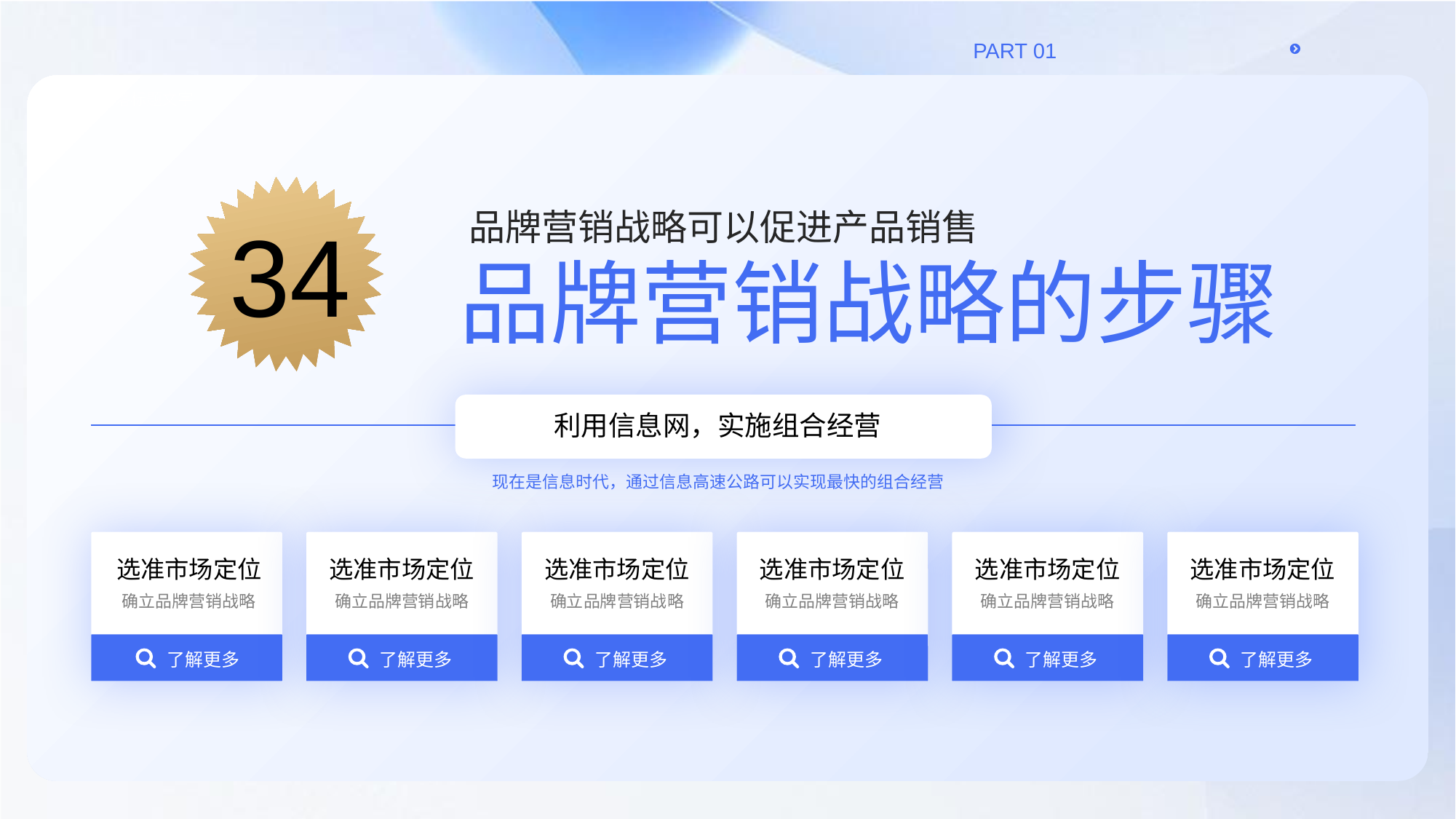

34
品牌营销战略可以促进产品销售
品牌营销战略的步骤

利用信息网，实施组合经营
现在是信息时代，通过信息高速公路可以实现最快的组合经营

选准市场定位
选准市场定位
选准市场定位
选准市场定位
选准市场定位
选准市场定位
确立品牌营销战略
确立品牌营销战略
确立品牌营销战略
确立品牌营销战略
确立品牌营销战略
确立品牌营销战略

了解更多
了解更多
了解更多
了解更多
了解更多
了解更多